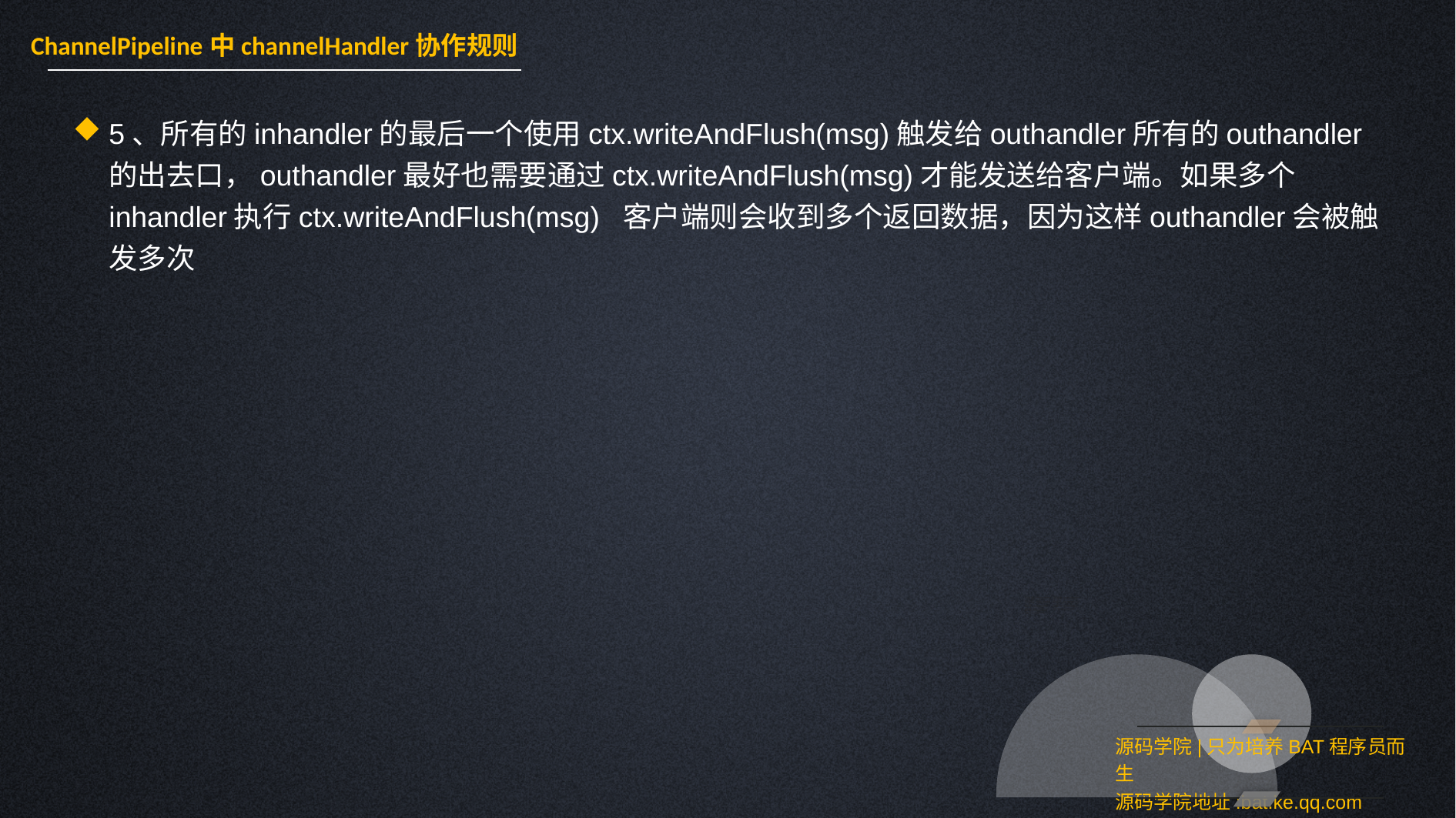

ChannelPipeline中channelHandler协作规则
5、所有的inhandler的最后一个使用ctx.writeAndFlush(msg)触发给outhandler所有的outhandler的出去口，outhandler最好也需要通过ctx.writeAndFlush(msg)才能发送给客户端。如果多个inhandler执行ctx.writeAndFlush(msg)  客户端则会收到多个返回数据，因为这样outhandler会被触发多次

源码学院|只为培养BAT程序员而生
源码学院地址:bat.ke.qq.com